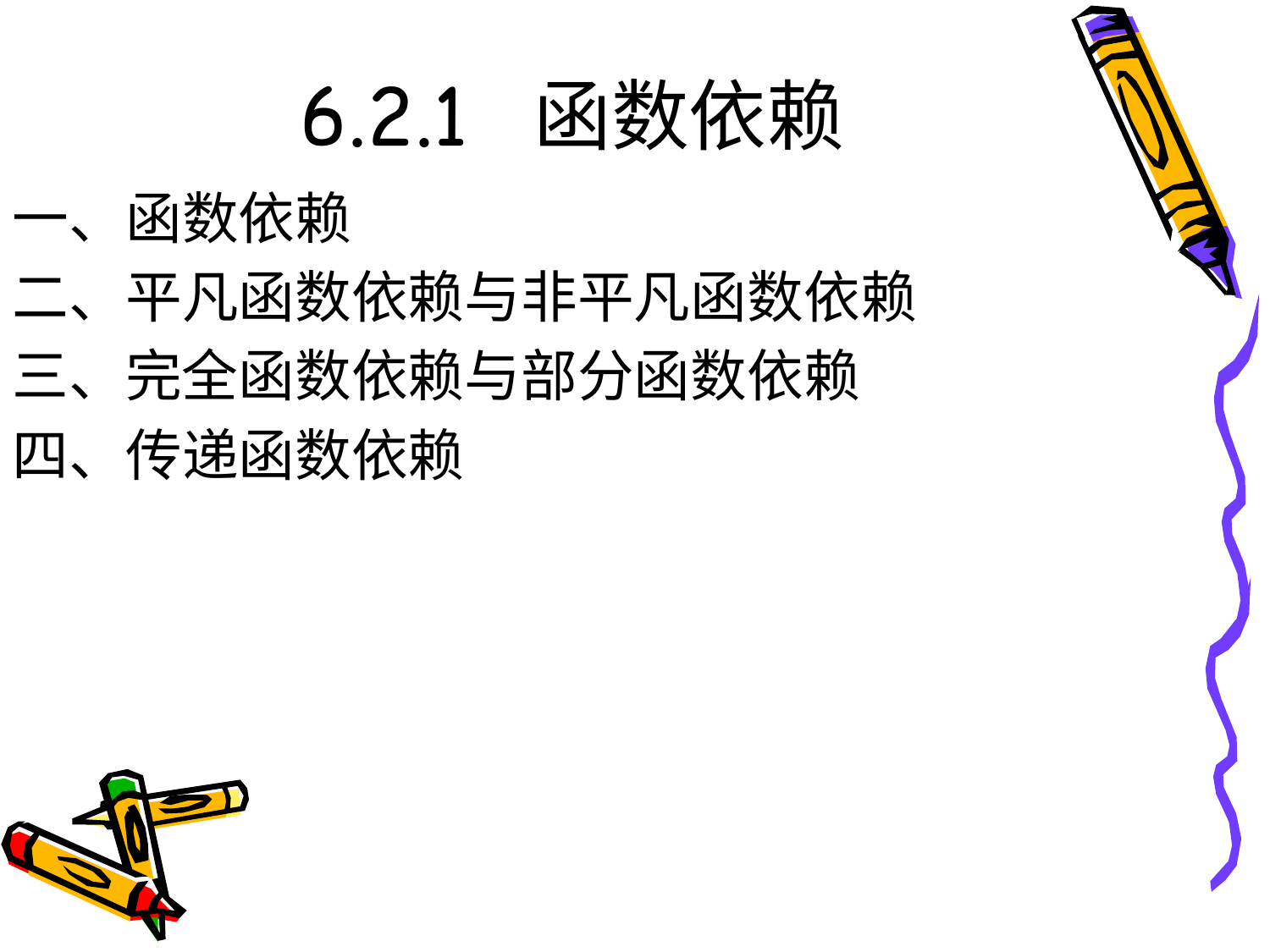

# 6.2.1  函数依赖
一、函数依赖
二、平凡函数依赖与非平凡函数依赖
三、完全函数依赖与部分函数依赖
四、传递函数依赖